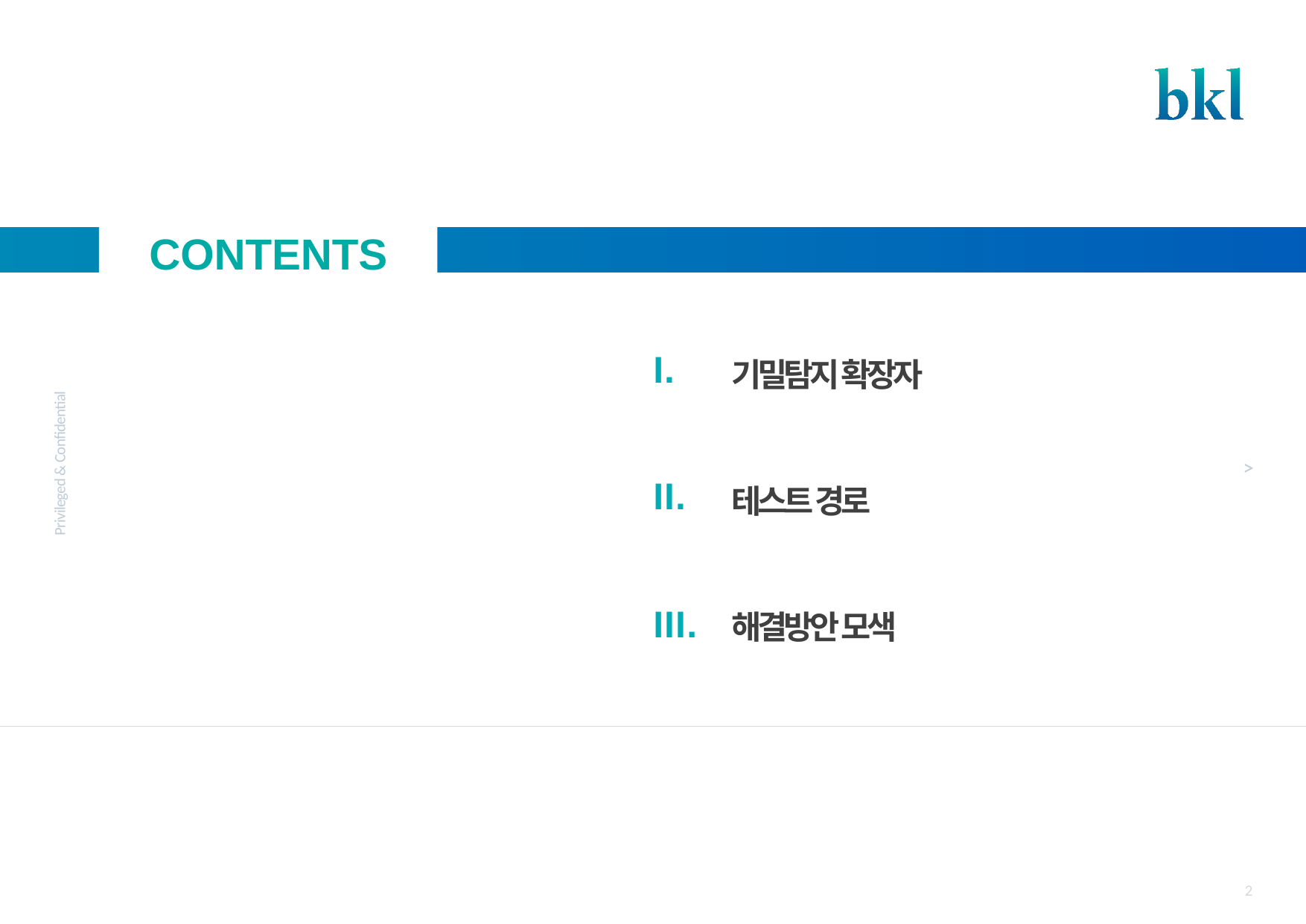

| I. | 기밀탐지 확장자 |
| --- | --- |
| II. | 테스트 경로 |
| III. | 해결방안 모색 |
2